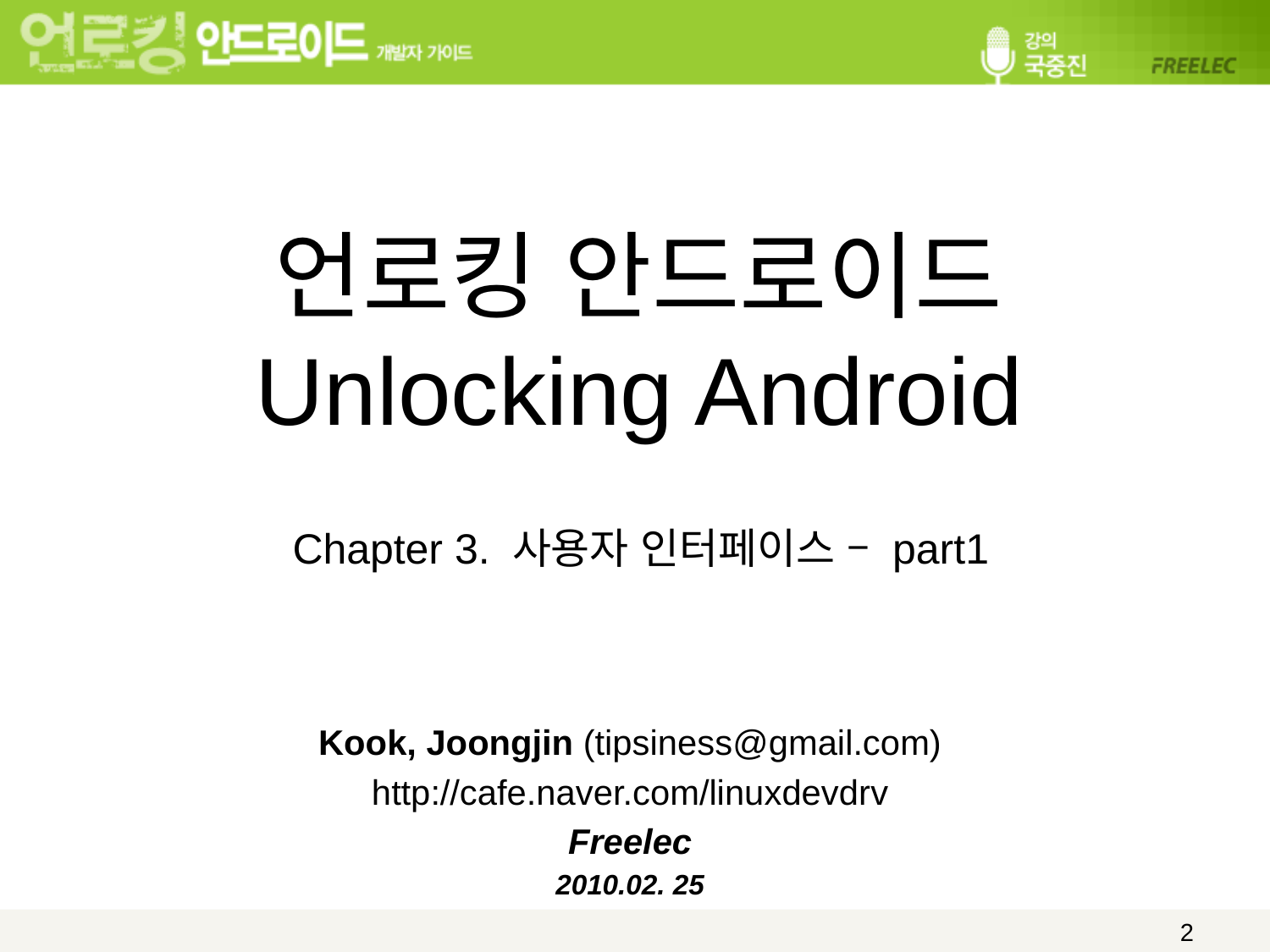

# 언로킹 안드로이드 Unlocking Android
Chapter 3. 사용자 인터페이스 – part1
Kook, Joongjin (tipsiness@gmail.com)
http://cafe.naver.com/linuxdevdrv
Freelec
2010.02. 25
2